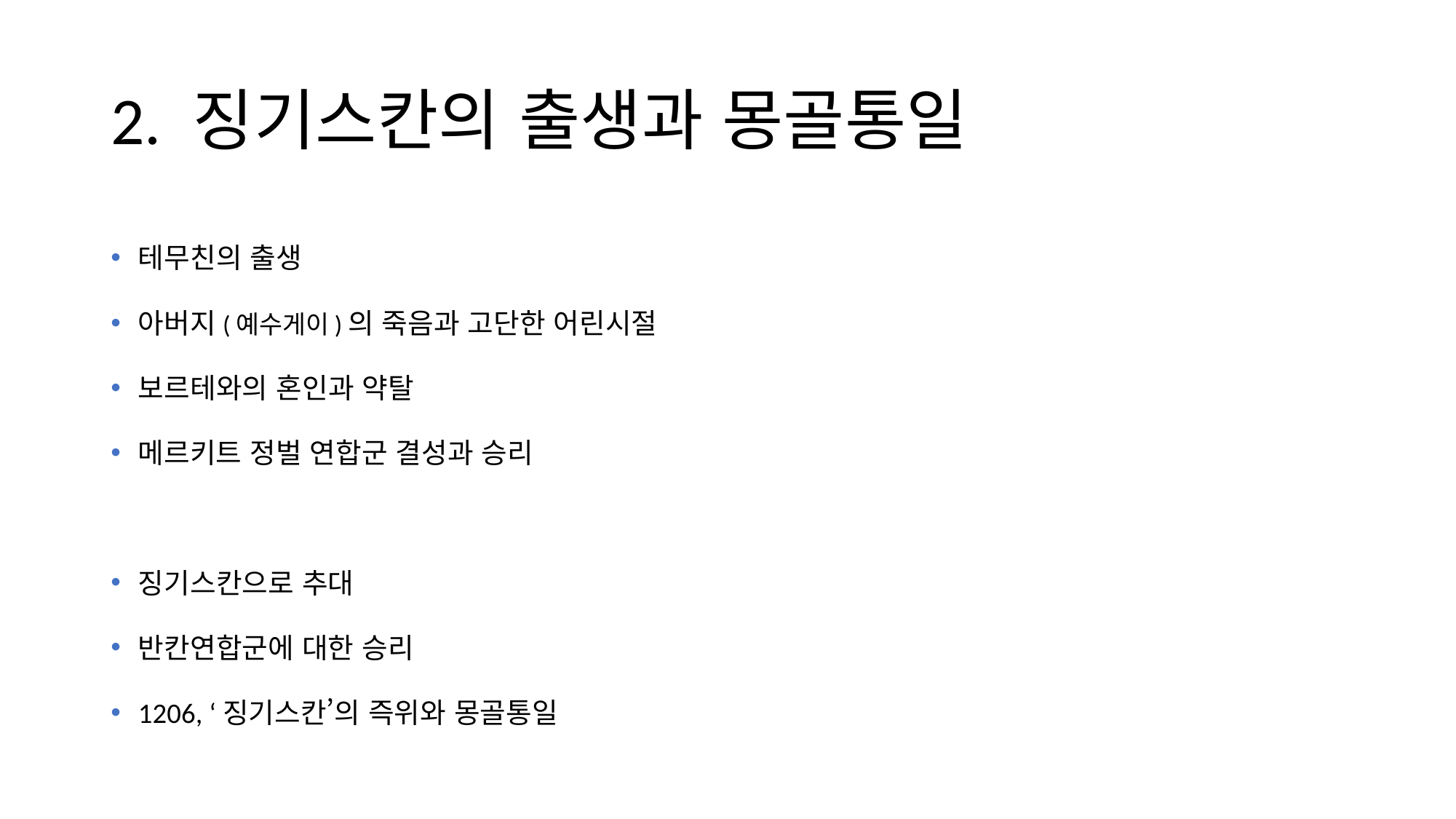

# 2. 징기스칸의 출생과 몽골통일
테무친의 출생
아버지(예수게이)의 죽음과 고단한 어린시절
보르테와의 혼인과 약탈
메르키트 정벌 연합군 결성과 승리

징기스칸으로 추대
반칸연합군에 대한 승리
1206, ‘징기스칸’의 즉위와 몽골통일